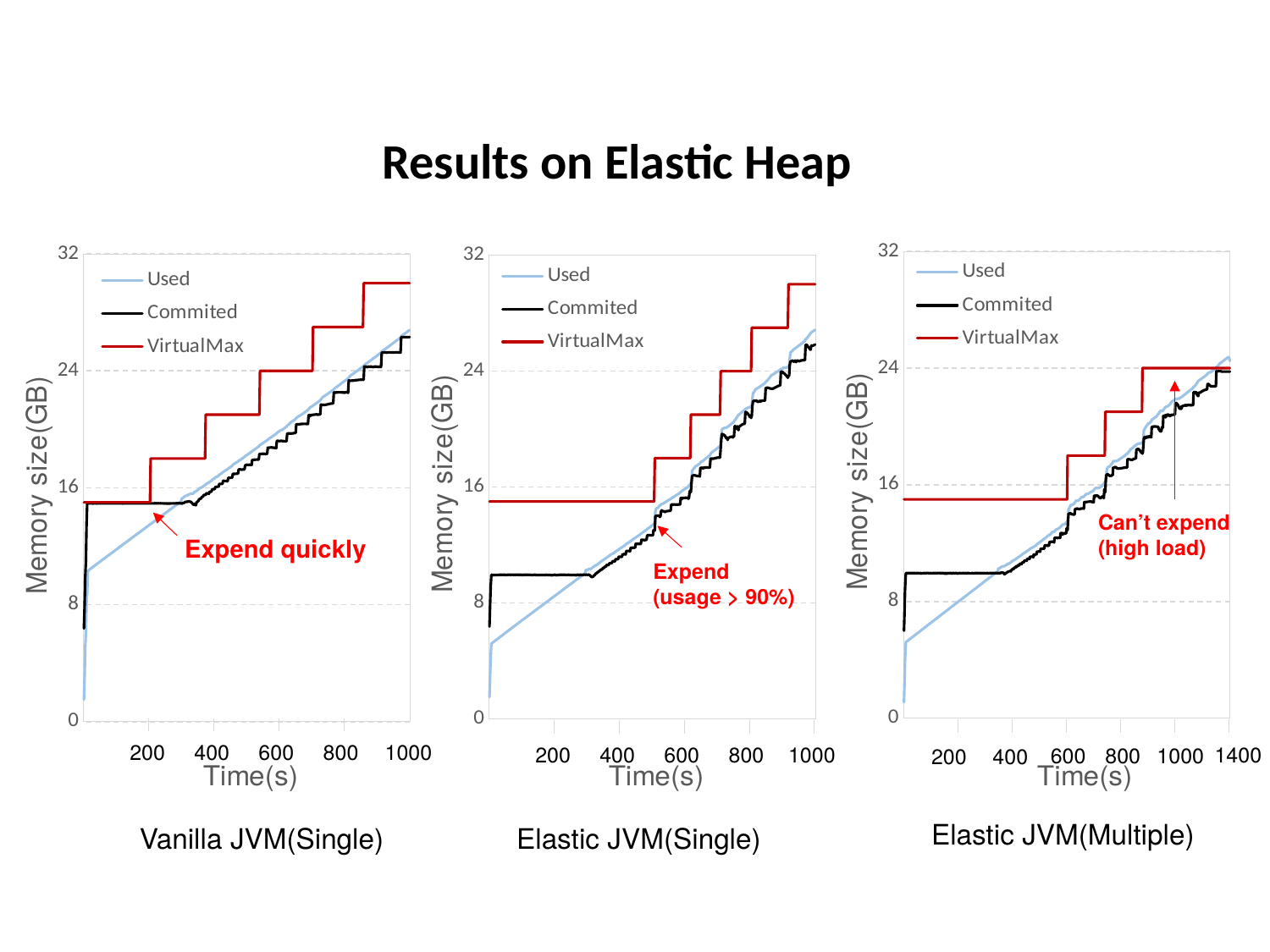

Results on Elastic Heap

### Chart

| Category | Used | Commited | VirtualMax |
|---|---|---|---|
| 类别 1 | 1.08691 | 5.99023 | 15.0 |
| 类别 2 | 2.24902 | 7.09961 | 15.0 |
| 类别 3 | 3.80859 | 8.66113 | 15.0 |
| 类别 4 | 4.58496 | 9.38379 | 15.0 |
Can’t expend
(high load)
1400
1000
800
600
400
200

### Chart

| Category | Used | Commited | VirtualMax |
|---|---|---|---|
| 类别 1 | 1.50977 | 6.37012 | 15.0 |
| 类别 2 | 3.05664 | 7.88184 | 15.0 |
| 类别 3 | 5.11621 | 9.9502 | 15.0 |
| 类别 4 | 6.16113 | 10.93066 | 15.0 |
Expend quickly
1000
200
400
600
800

### Chart

| Category | Used | Commited | VirtualMax |
|---|---|---|---|
| 类别 1 | 1.50195 | 6.36621 | 15.0 |
| 类别 2 | 3.00684 | 7.87891 | 15.0 |
| 类别 3 | 4.28223 | 9.12695 | 15.0 |
| 类别 4 | 5.18262 | 9.93945 | 15.0 |
200
400
600
800
1000
Elastic JVM(Single)
Expend
(usage > 90%)
Elastic JVM(Multiple)
Vanilla JVM(Single)